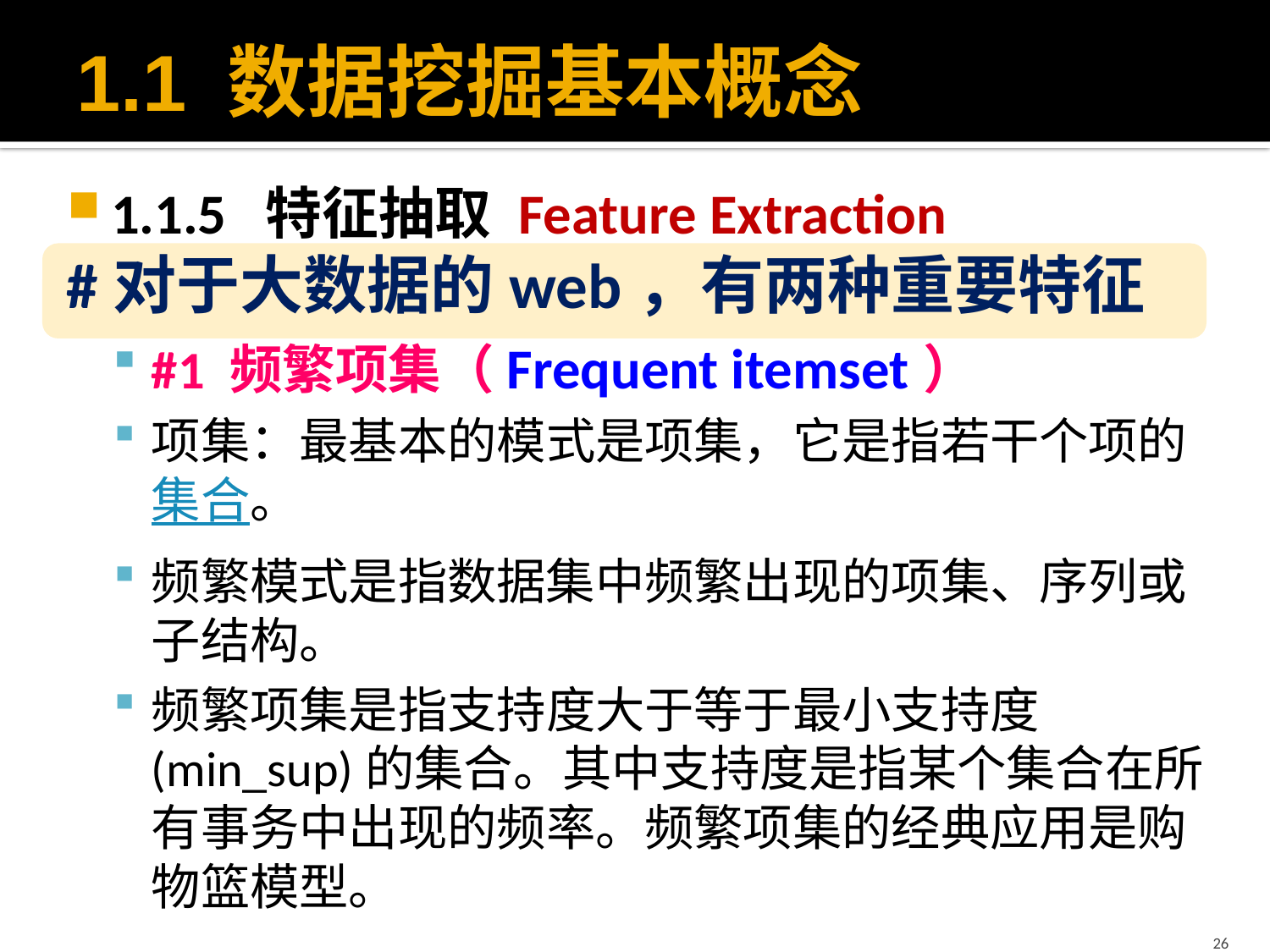

# 1.1 数据挖掘基本概念
1.1.5  特征抽取 Feature Extraction
#对于大数据的web，有两种重要特征
#1 频繁项集（Frequent itemset）
项集：最基本的模式是项集，它是指若干个项的集合。
频繁模式是指数据集中频繁出现的项集、序列或子结构。
频繁项集是指支持度大于等于最小支持度(min_sup)的集合。其中支持度是指某个集合在所有事务中出现的频率。频繁项集的经典应用是购物篮模型。

26